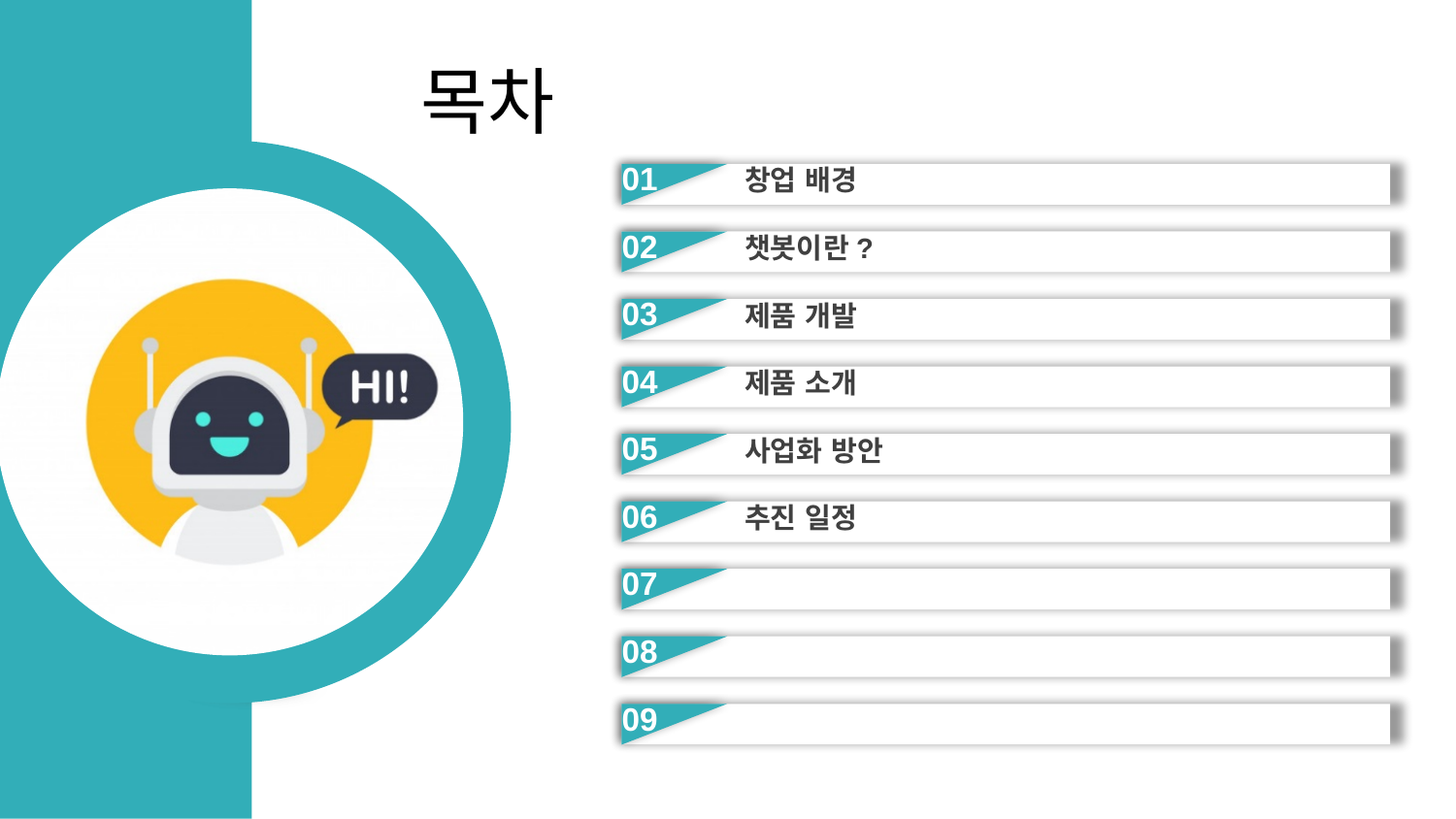

목차

01
창업 배경

02
챗봇이란?

03
제품 개발

04
제품 소개

05
사업화 방안

06
추진 일정

07

08

09